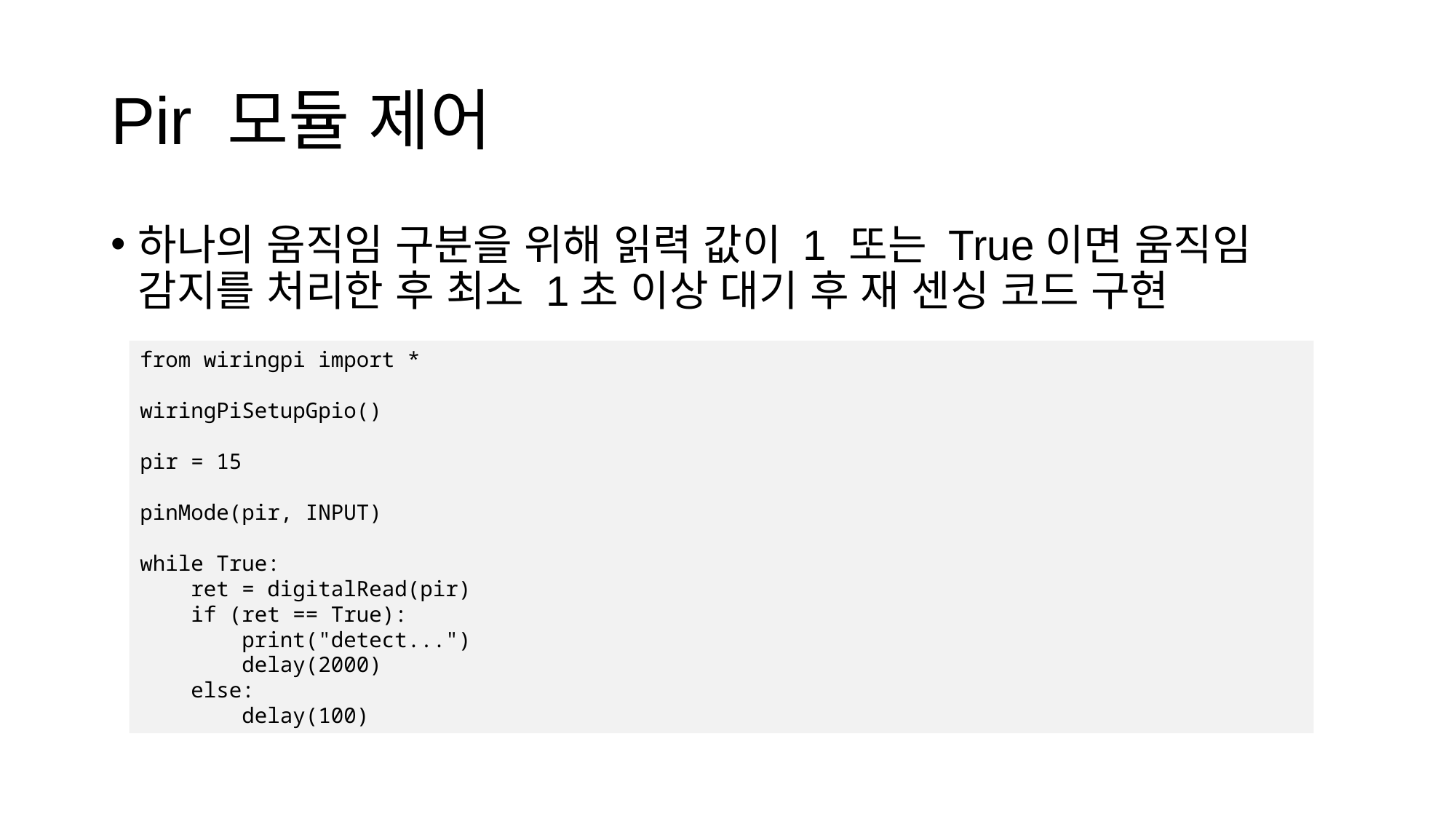

# Pir 모듈 제어
하나의 움직임 구분을 위해 읽력 값이 1 또는 True이면 움직임 감지를 처리한 후 최소 1초 이상 대기 후 재 센싱 코드 구현
from wiringpi import *

wiringPiSetupGpio()

pir = 15

pinMode(pir, INPUT)

while True:
    ret = digitalRead(pir)
    if (ret == True):
        print("detect...")
        delay(2000)
    else:
        delay(100)